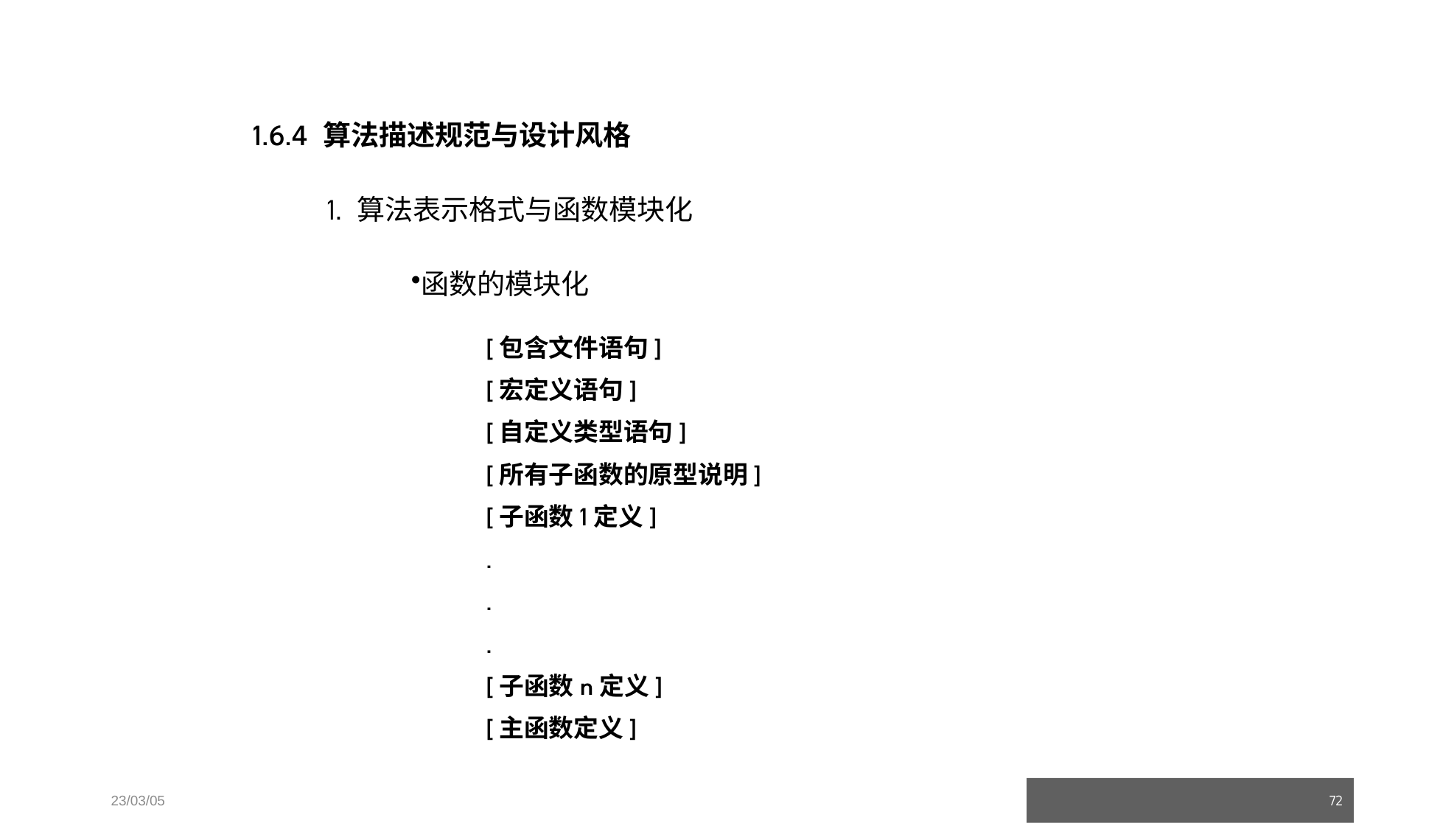

1.6.4 算法描述规范与设计风格
1. 算法表示格式与函数模块化
函数的模块化
[包含文件语句]
[宏定义语句]
[自定义类型语句]
[所有子函数的原型说明]
[子函数1定义]
.
.
.
[子函数n定义]
[主函数定义]
23/03/05
72